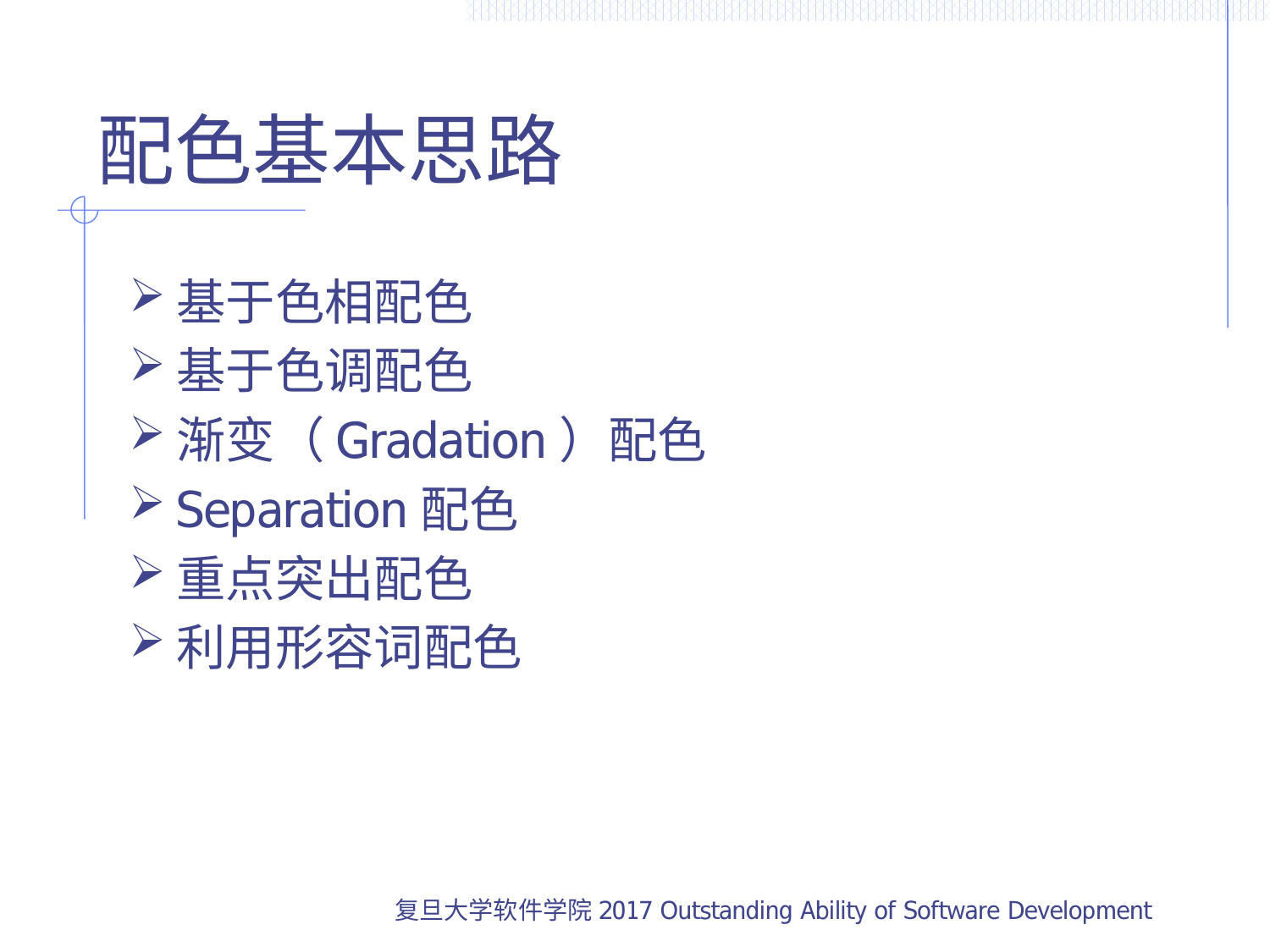

# 配色基本思路
基于色相配色
基于色调配色
渐变（Gradation）配色
Separation配色
重点突出配色
利用形容词配色